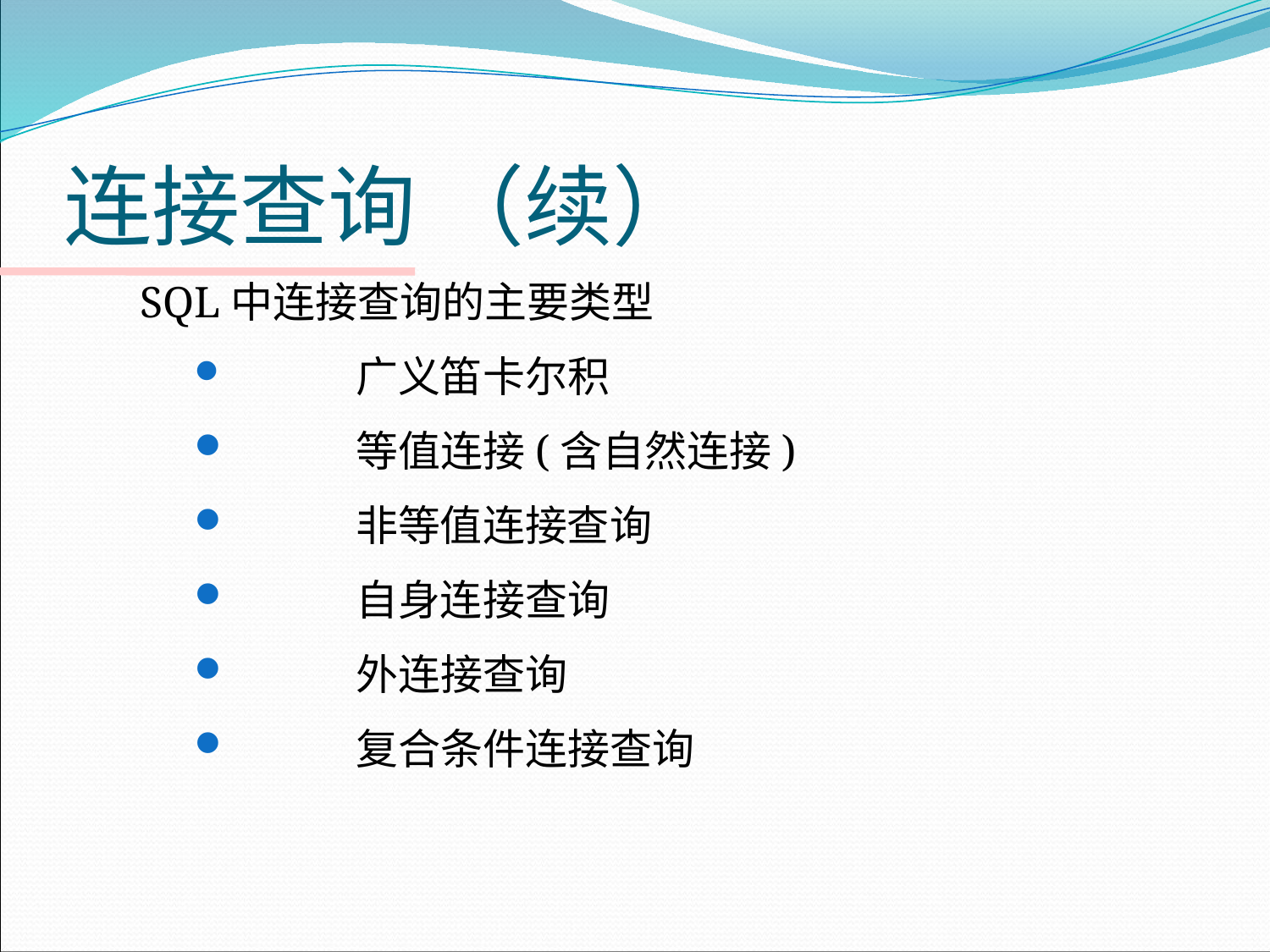

# 连接查询 （续）
SQL中连接查询的主要类型
 	广义笛卡尔积
 	等值连接(含自然连接)
 	非等值连接查询
 	自身连接查询
 	外连接查询
 	复合条件连接查询

290